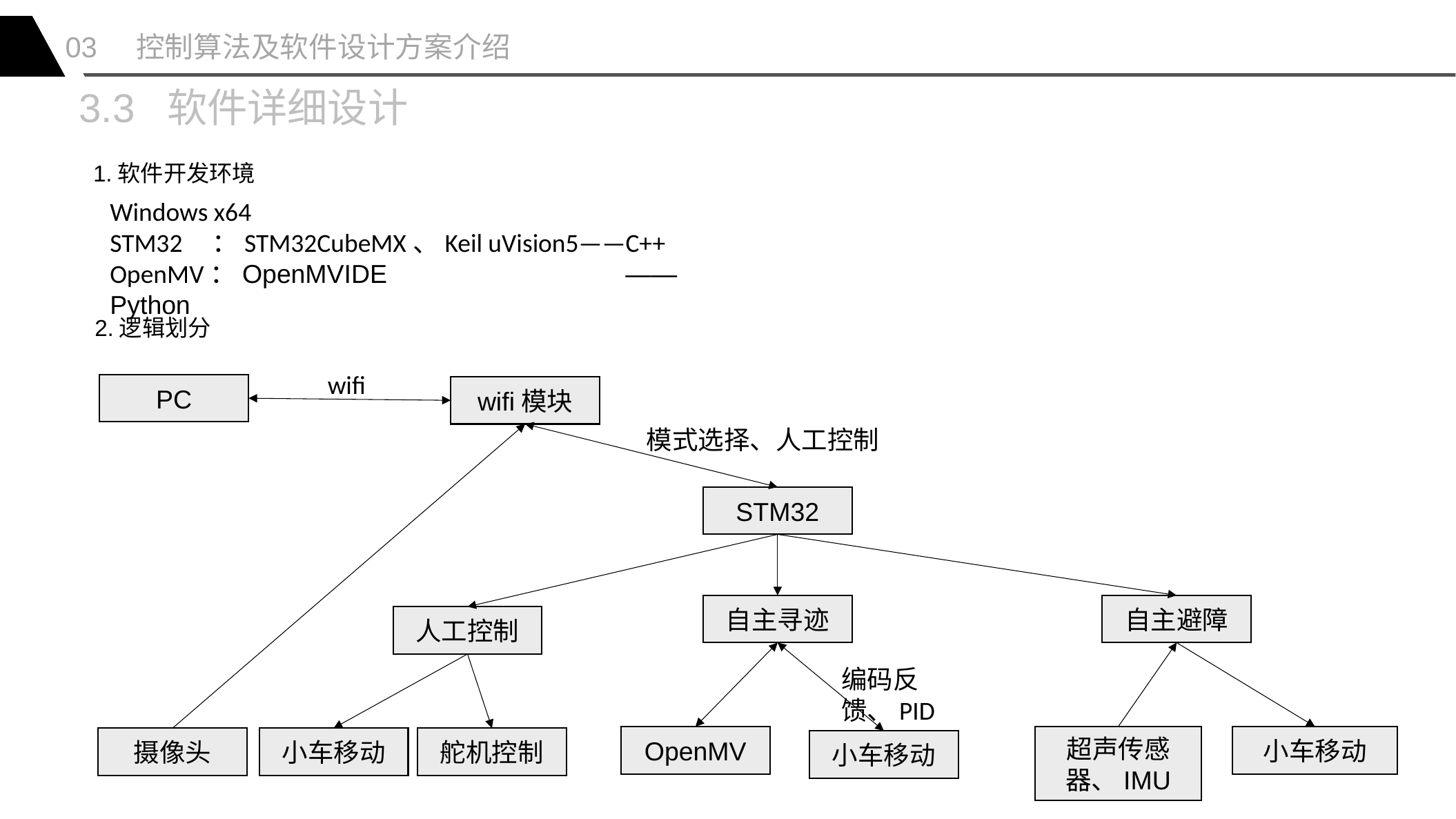

03    控制算法及软件设计方案介绍

3.3  软件详细设计
1.软件开发环境
Windows x64
STM32    ：STM32CubeMX、Keil uVision5——C++
OpenMV：OpenMVIDE                                 ——Python
2.逻辑划分
wifi
PC
wifi模块
模式选择、人工控制
STM32
自主寻迹
自主避障
人工控制
编码反馈、PID
小车移动
OpenMV
超声传感器、IMU
摄像头
小车移动
舵机控制
小车移动